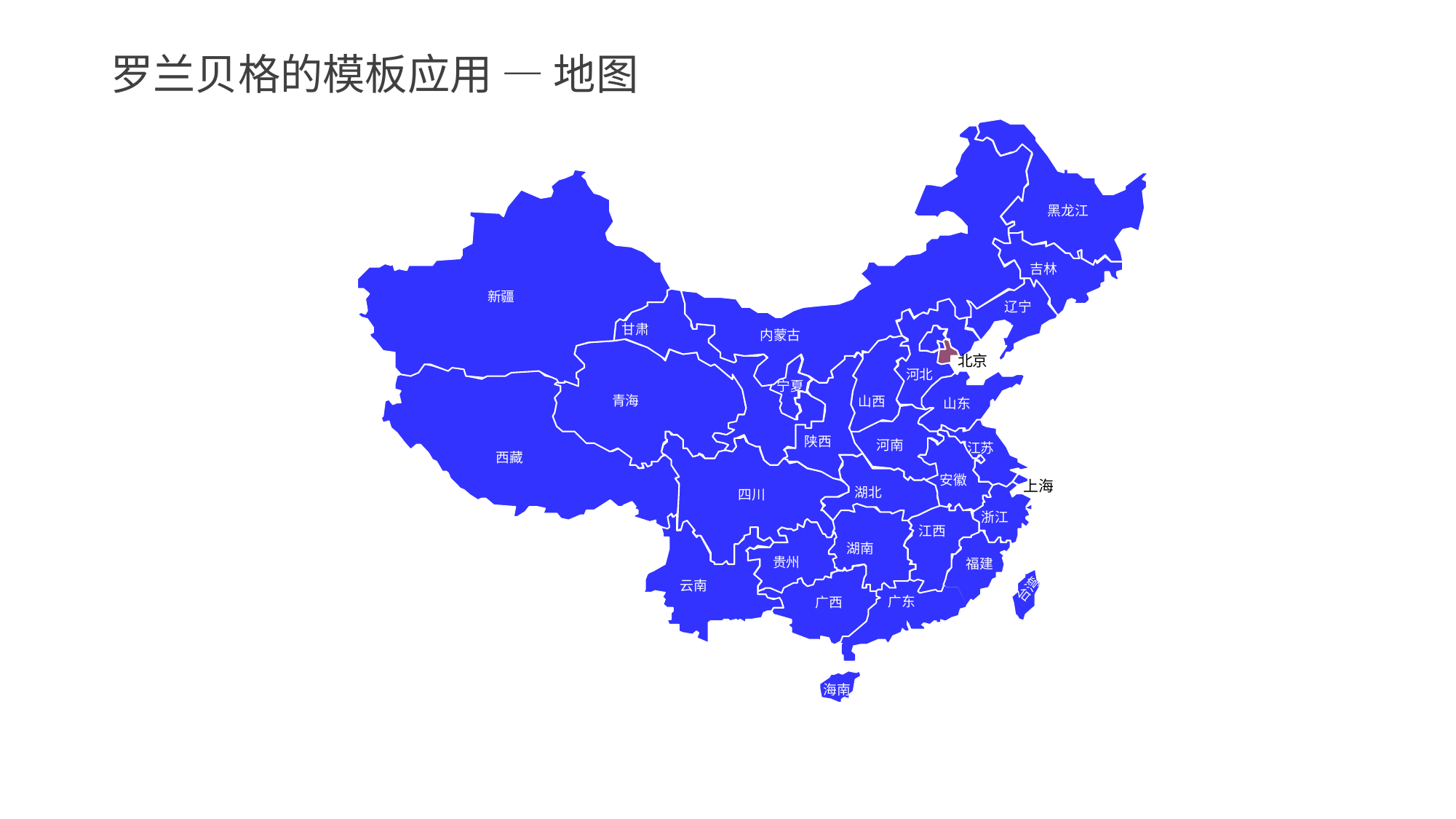

# 罗兰贝格的模板应用 — 地图

黑龙江

吉林

新疆

辽宁
甘肃

内蒙古

北京

河北

宁夏
青海
山西
山东

陕西
河南
江苏
西藏

安徽

上海

湖北
四川

浙江

江西

湖南
贵州
福建
台湾

云南

广东
广西

海南